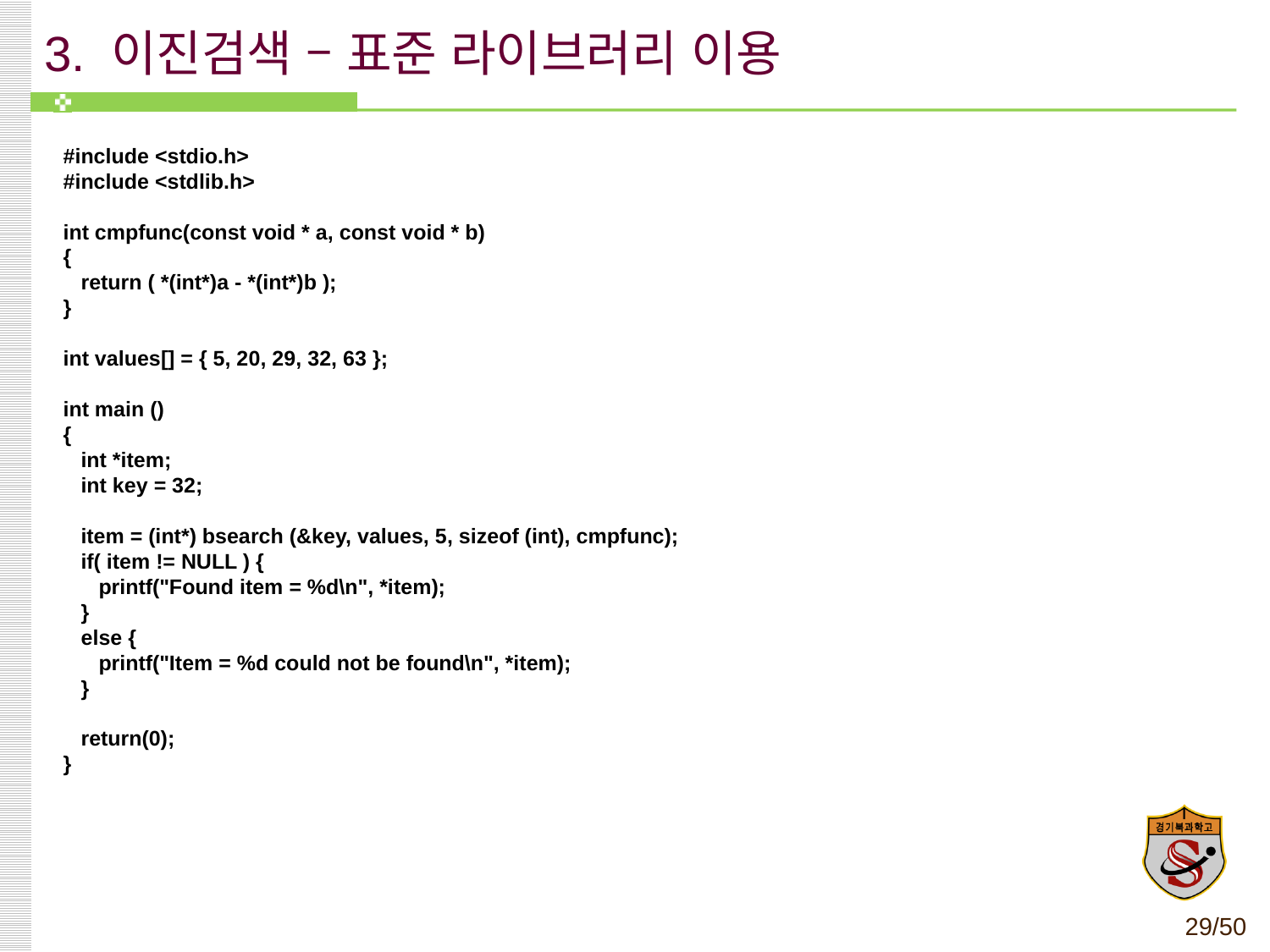

# 3. 이진검색 – 표준 라이브러리 이용
#include <stdio.h>
#include <stdlib.h>
int cmpfunc(const void * a, const void * b)
{
   return ( *(int*)a - *(int*)b );
}
int values[] = { 5, 20, 29, 32, 63 };
int main ()
{
   int *item;
   int key = 32;
   item = (int*) bsearch (&key, values, 5, sizeof (int), cmpfunc);
   if( item != NULL ) {
      printf("Found item = %d\n", *item);
   }
   else {
      printf("Item = %d could not be found\n", *item);
   }
  
   return(0);
}